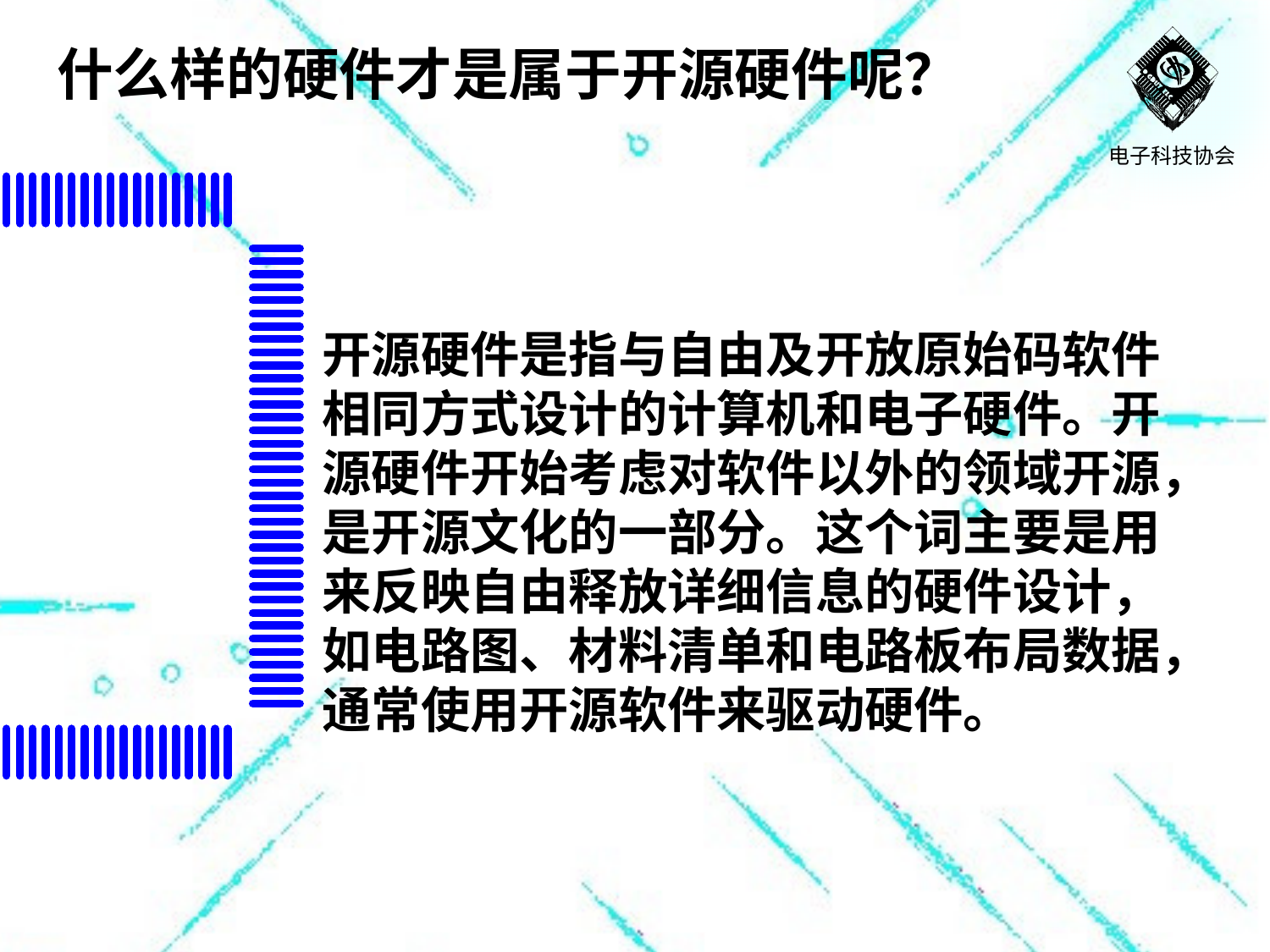

什么样的硬件才是属于开源硬件呢？

开源硬件是指与自由及开放原始码软件相同方式设计的计算机和电子硬件。开源硬件开始考虑对软件以外的领域开源，是开源文化的一部分。这个词主要是用来反映自由释放详细信息的硬件设计，如电路图、材料清单和电路板布局数据，通常使用开源软件来驱动硬件。